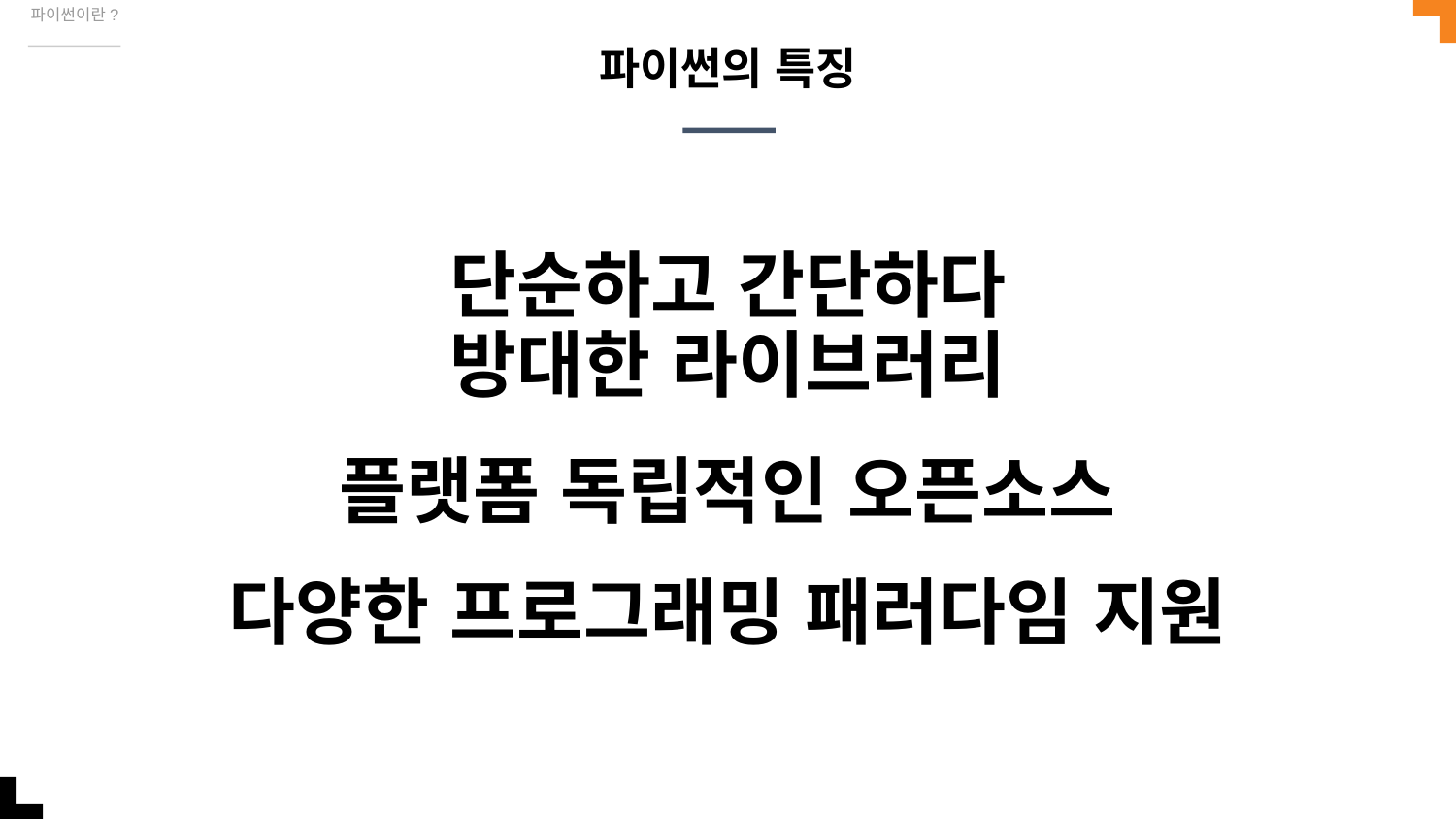

파이썬이란?
파이썬의 특징
단순하고 간단하다
방대한 라이브러리
플랫폼 독립적인 오픈소스
다양한 프로그래밍 패러다임 지원